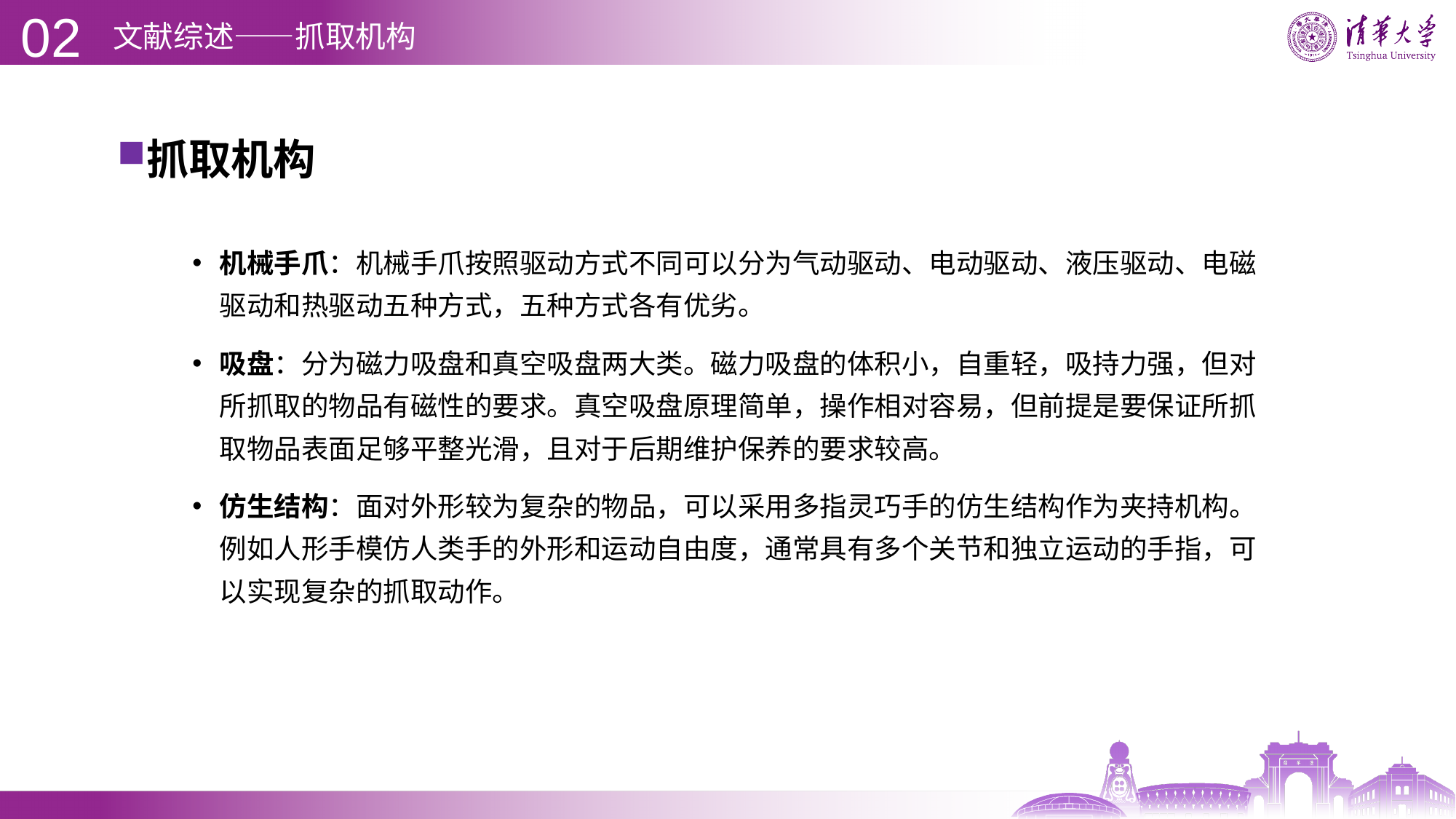

02
# 文献综述——抓取机构
抓取机构
机械手爪：机械手爪按照驱动方式不同可以分为气动驱动、电动驱动、液压驱动、电磁驱动和热驱动五种方式，五种方式各有优劣。
吸盘：分为磁力吸盘和真空吸盘两大类。磁力吸盘的体积小，自重轻，吸持力强，但对所抓取的物品有磁性的要求。真空吸盘原理简单，操作相对容易，但前提是要保证所抓取物品表面足够平整光滑，且对于后期维护保养的要求较高。
仿生结构：面对外形较为复杂的物品，可以采用多指灵巧手的仿生结构作为夹持机构。例如人形手模仿人类手的外形和运动自由度，通常具有多个关节和独立运动的手指，可以实现复杂的抓取动作。